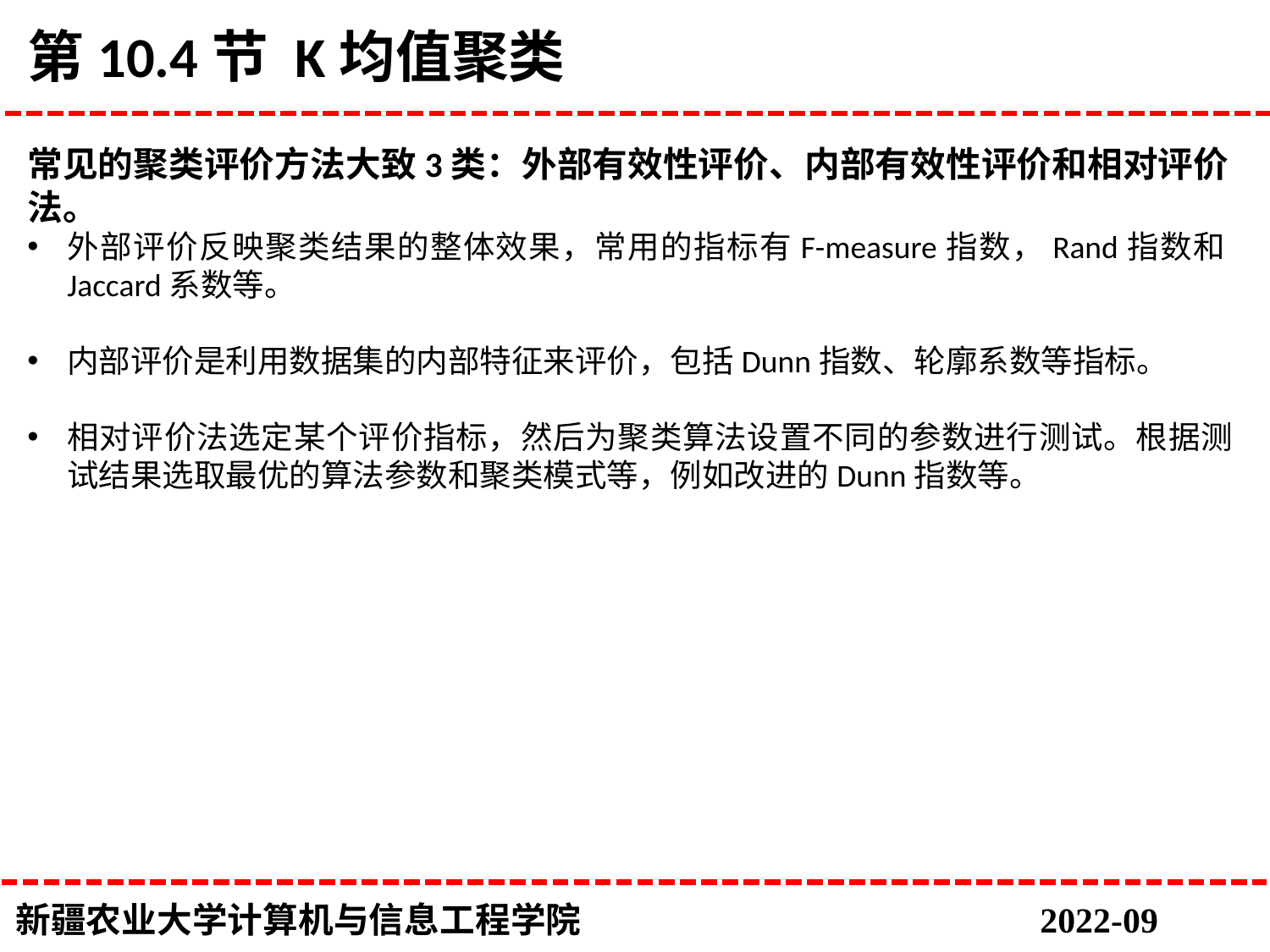

# 第10.4节 K均值聚类
常见的聚类评价方法大致3类：外部有效性评价、内部有效性评价和相对评价法。
外部评价反映聚类结果的整体效果，常用的指标有F-measure指数，Rand指数和Jaccard系数等。

内部评价是利用数据集的内部特征来评价，包括Dunn指数、轮廓系数等指标。

相对评价法选定某个评价指标，然后为聚类算法设置不同的参数进行测试。根据测试结果选取最优的算法参数和聚类模式等，例如改进的Dunn指数等。